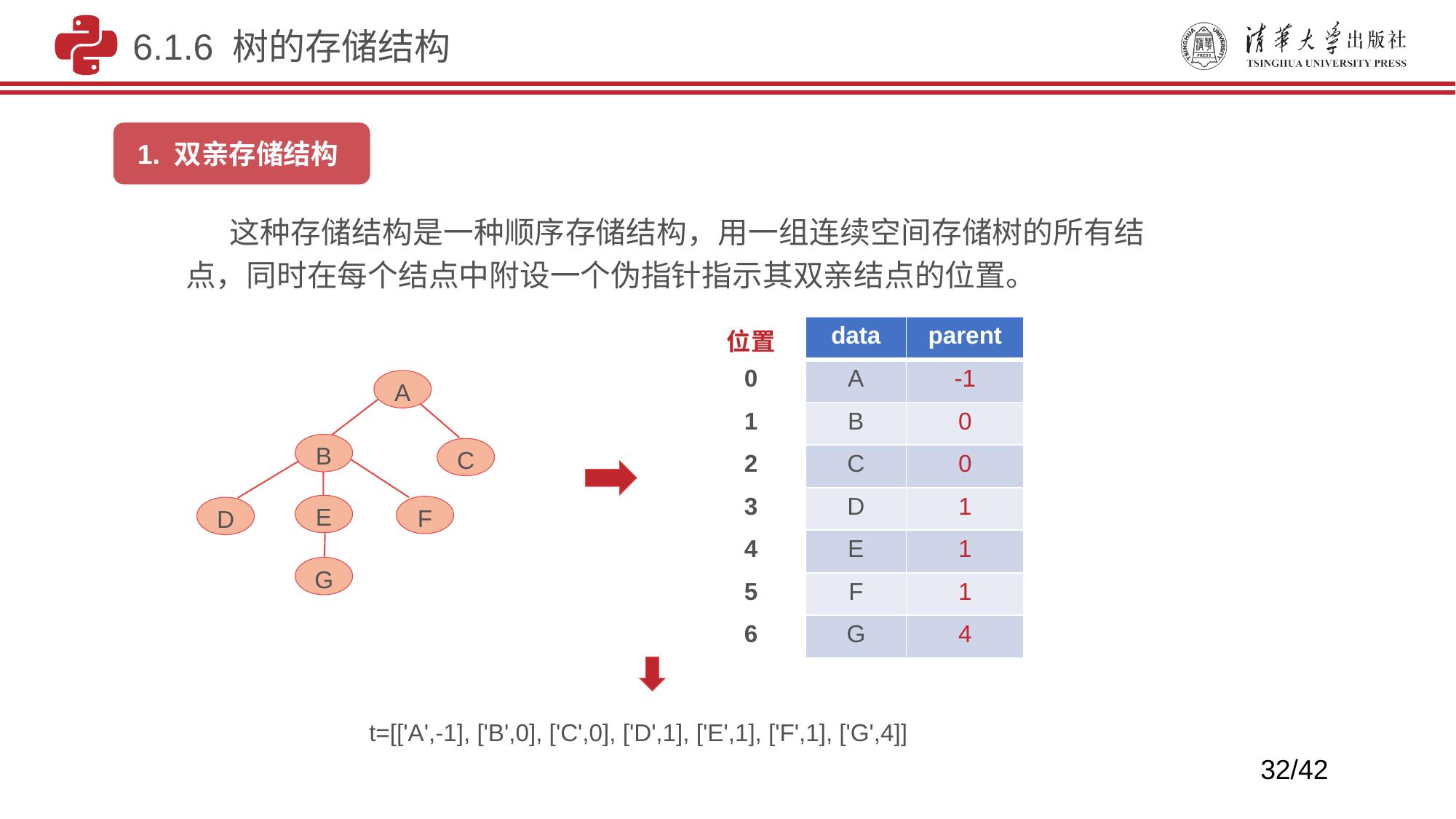

6.1.6 树的存储结构

1. 双亲存储结构
　  这种存储结构是一种顺序存储结构，用一组连续空间存储树的所有结点，同时在每个结点中附设一个伪指针指示其双亲结点的位置。
| 位置 | data | parent |
| --- | --- | --- |
| 0 | A | -1 |
| 1 | B | 0 |
| 2 | C | 0 |
| 3 | D | 1 |
| 4 | E | 1 |
| 5 | F | 1 |
| 6 | G | 4 |
A

B
C

E
F
D

G

t=[['A',-1], ['B',0], ['C',0], ['D',1], ['E',1], ['F',1], ['G',4]]
32/42